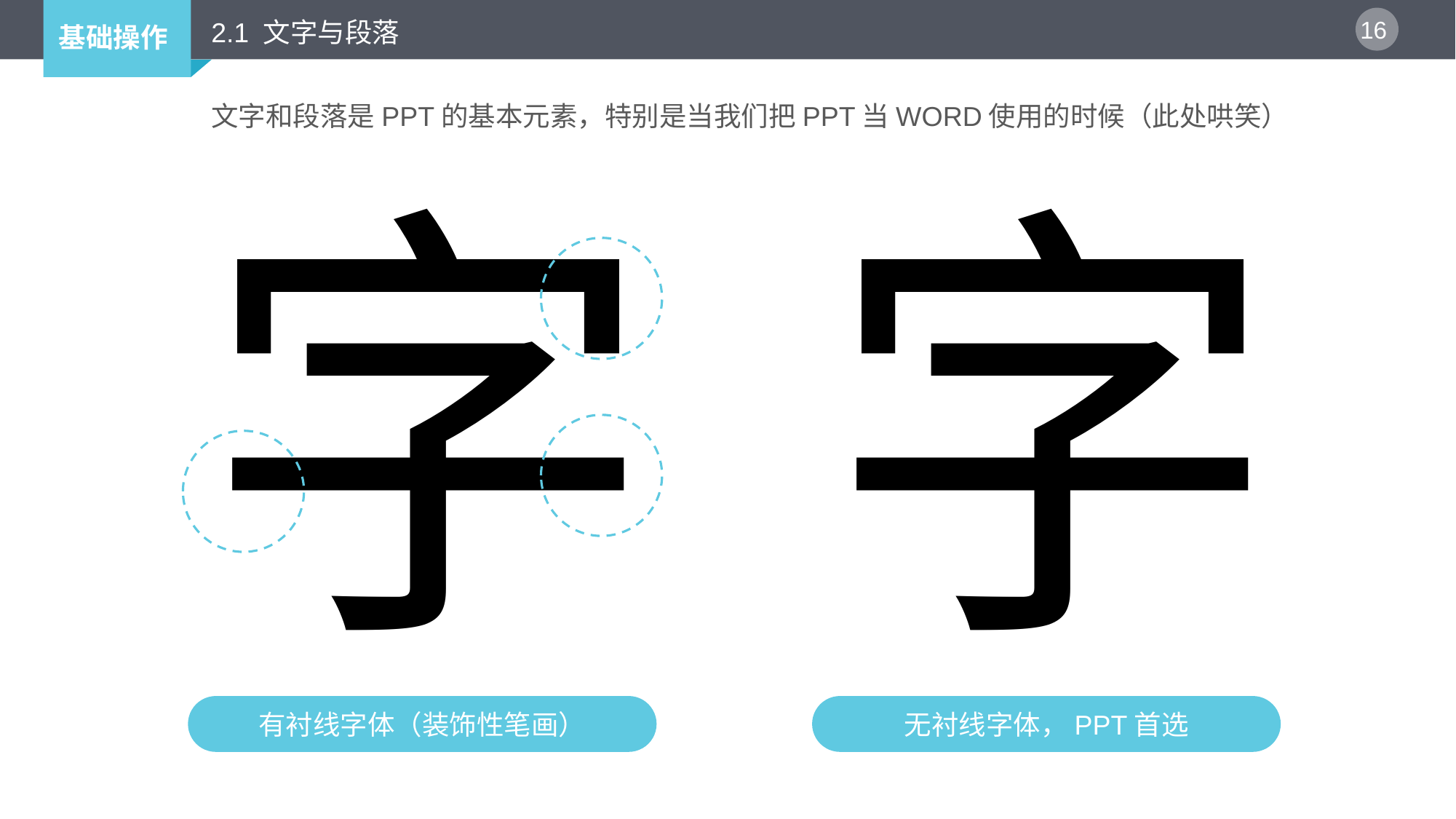

2.1 文字与段落
文字和段落是PPT的基本元素，特别是当我们把PPT当WORD使用的时候（此处哄笑）
字
字

有衬线字体（装饰性笔画）
无衬线字体，PPT首选